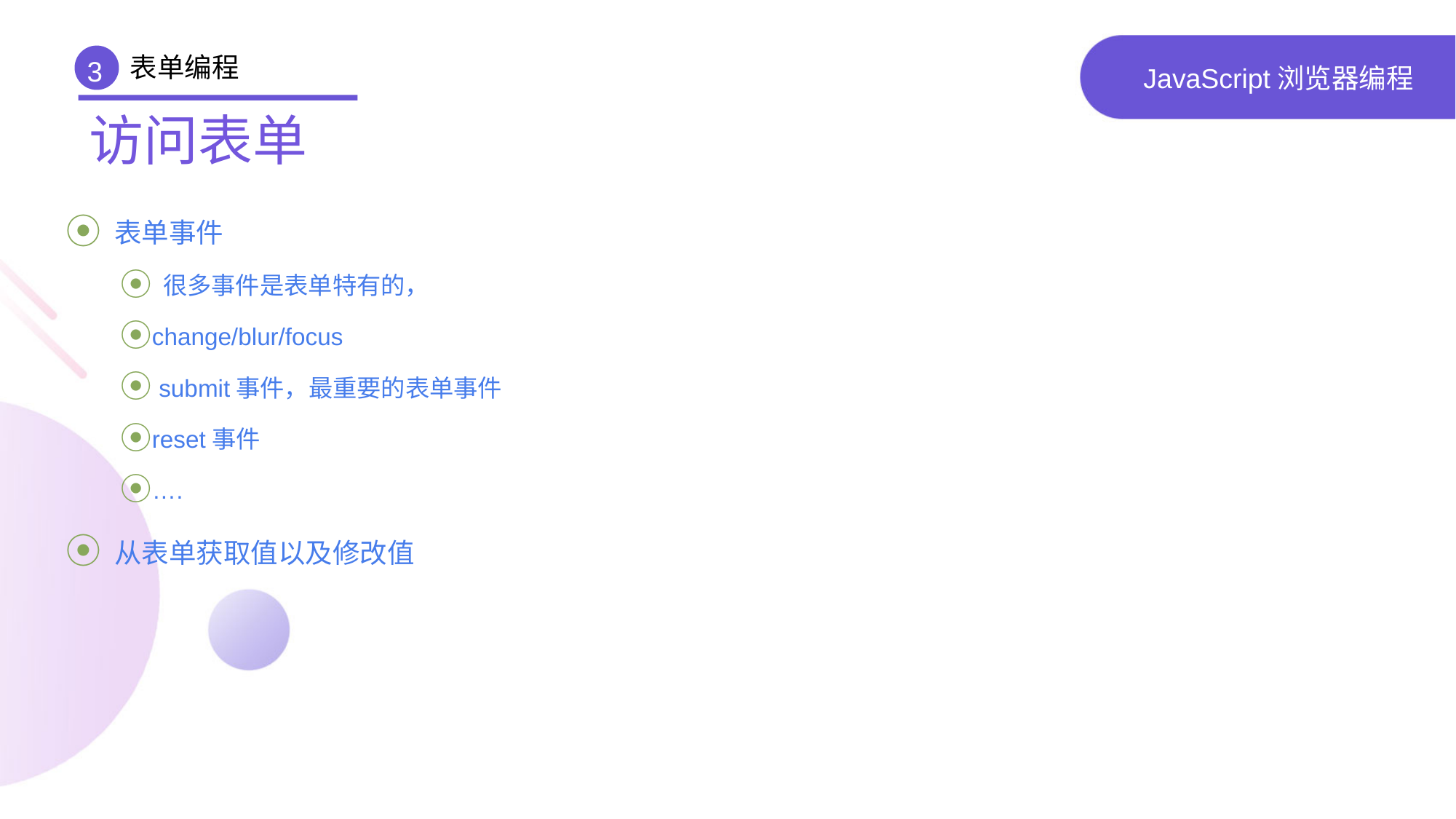

表单编程
3
# JavaScript浏览器编程
访问表单
 表单事件
 很多事件是表单特有的，
change/blur/focus
 submit事件，最重要的表单事件
reset事件
….
 从表单获取值以及修改值